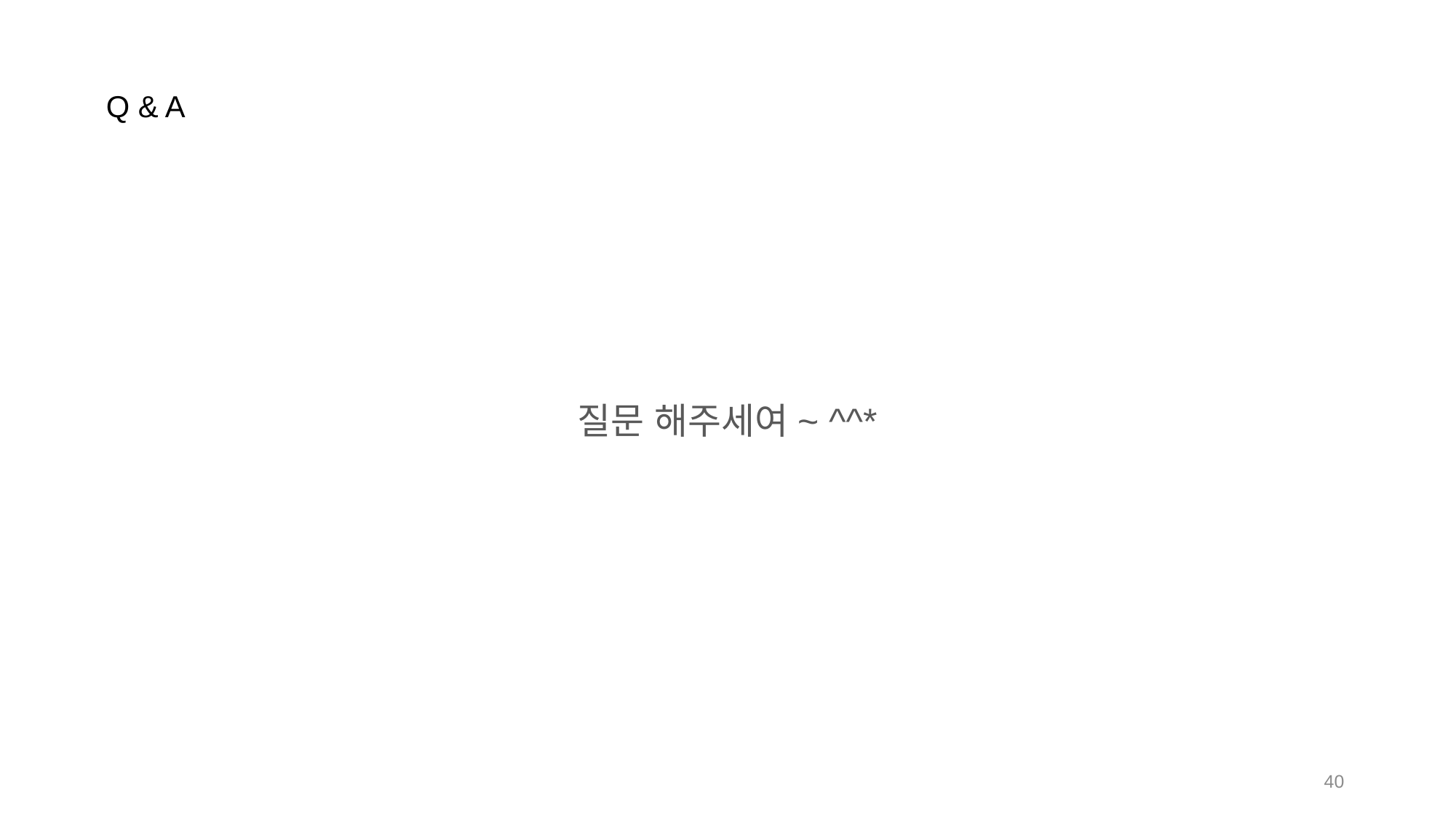

Q & A
질문 해주세여~ ^^*
40